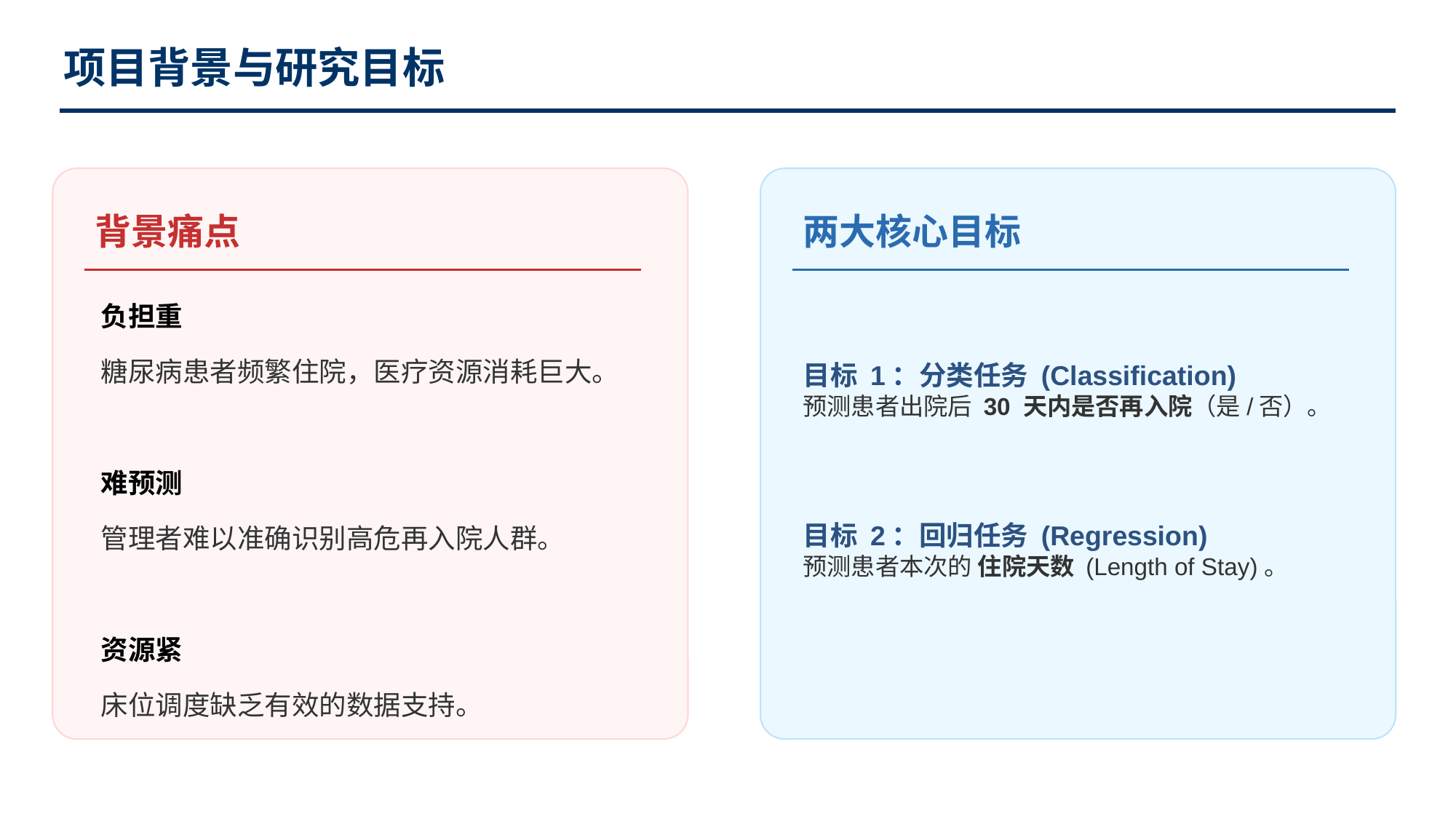

项目背景与研究目标

背景痛点
两大核心目标
负担重
糖尿病患者频繁住院，医疗资源消耗巨大。

难预测
管理者难以准确识别高危再入院人群。

资源紧
床位调度缺乏有效的数据支持。
目标 1：分类任务 (Classification)
预测患者出院后 30 天内是否再入院（是/否）。

目标 2：回归任务 (Regression)
预测患者本次的 住院天数 (Length of Stay)。